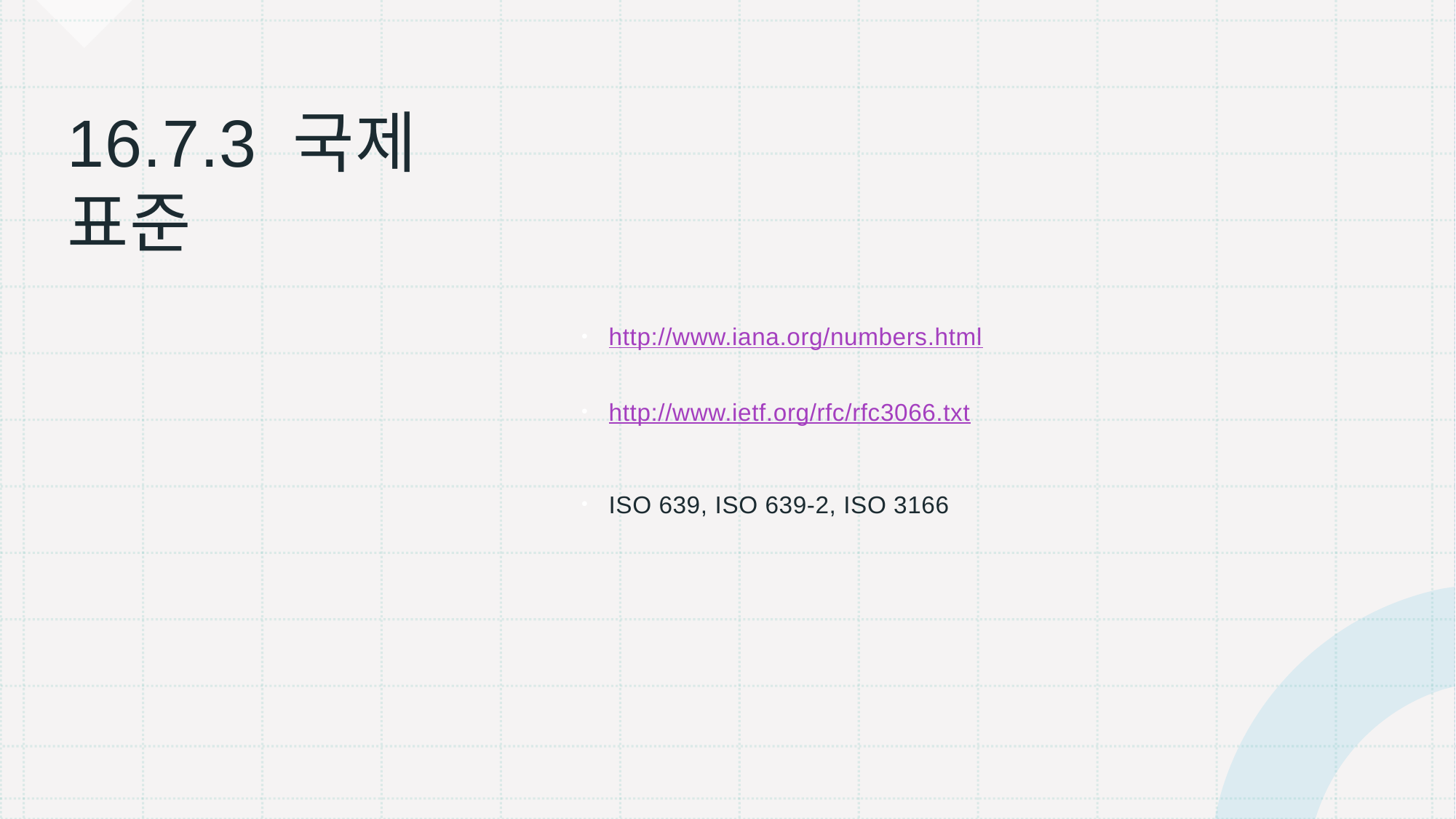

http://www.iana.org/numbers.html

http://www.ietf.org/rfc/rfc3066.txt

ISO 639, ISO 639-2, ISO 3166
# 16.7.3 국제 표준